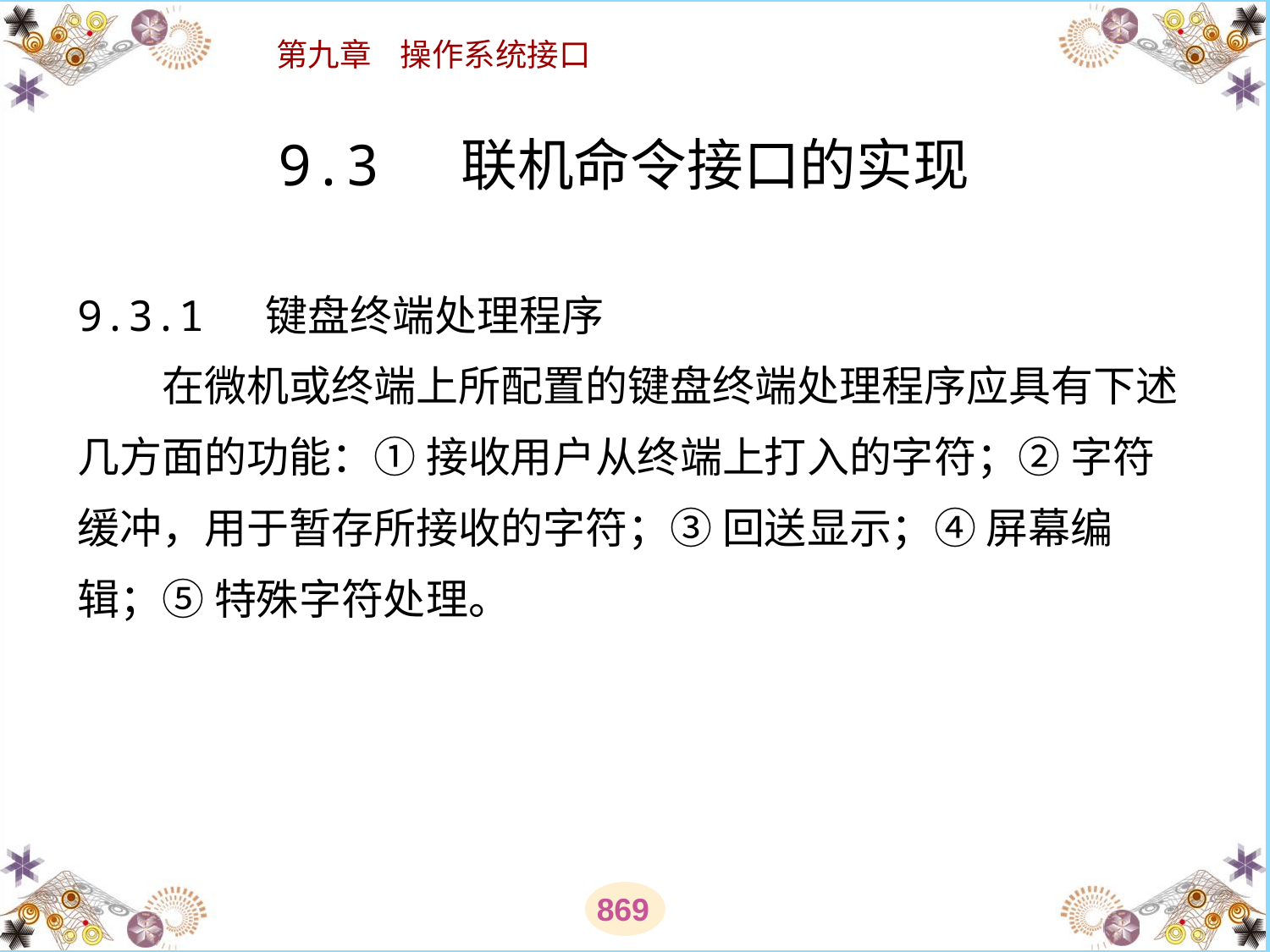

# 9.3  联机命令接口的实现 9.3.1  键盘终端处理程序 　　在微机或终端上所配置的键盘终端处理程序应具有下述几方面的功能：① 接收用户从终端上打入的字符；② 字符缓冲，用于暂存所接收的字符；③ 回送显示；④ 屏幕编辑；⑤ 特殊字符处理。